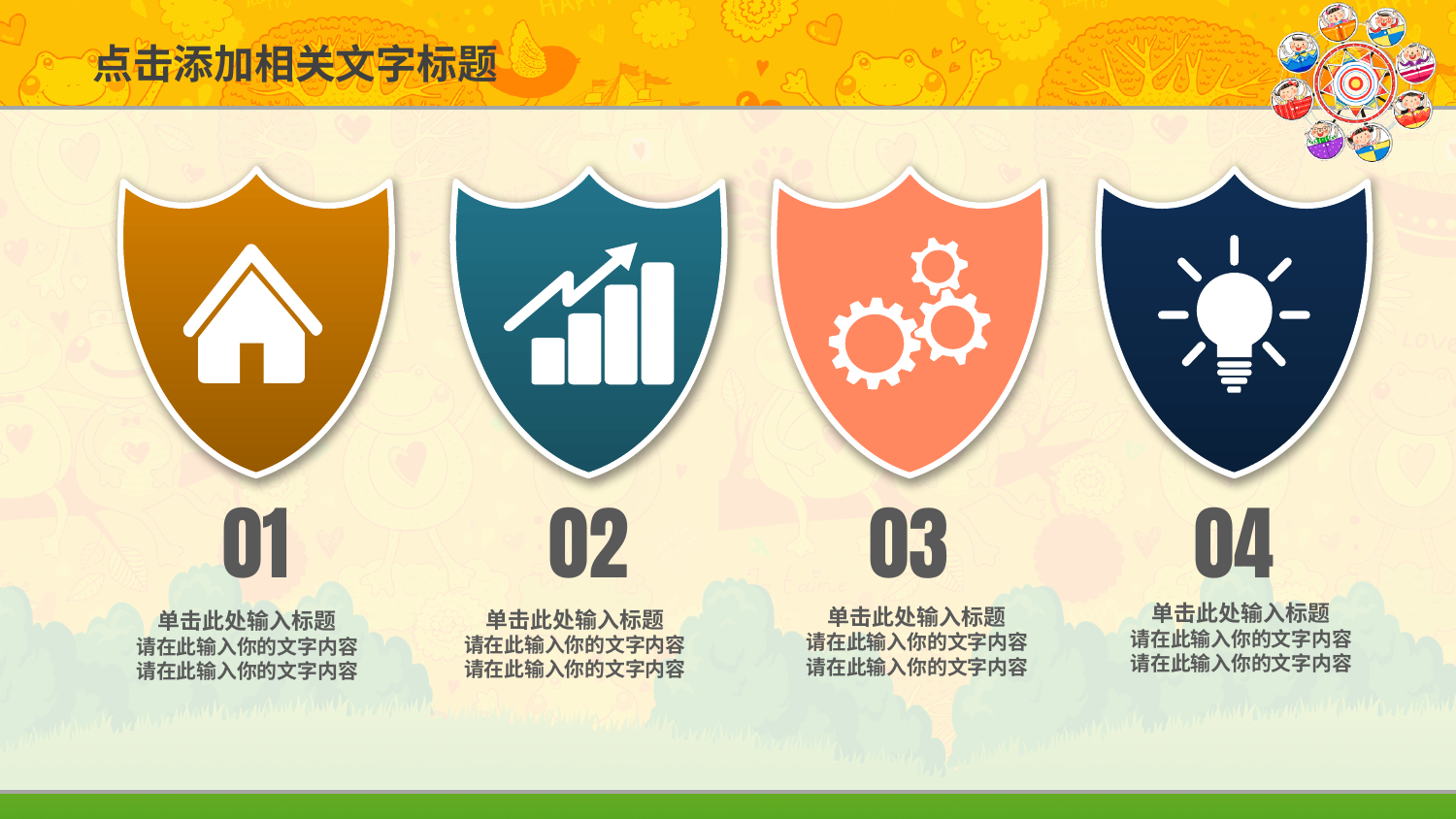

01
单击此处输入标题
请在此输入你的文字内容
请在此输入你的文字内容
02
单击此处输入标题
请在此输入你的文字内容
请在此输入你的文字内容
03
单击此处输入标题
请在此输入你的文字内容
请在此输入你的文字内容
04
单击此处输入标题
请在此输入你的文字内容
请在此输入你的文字内容